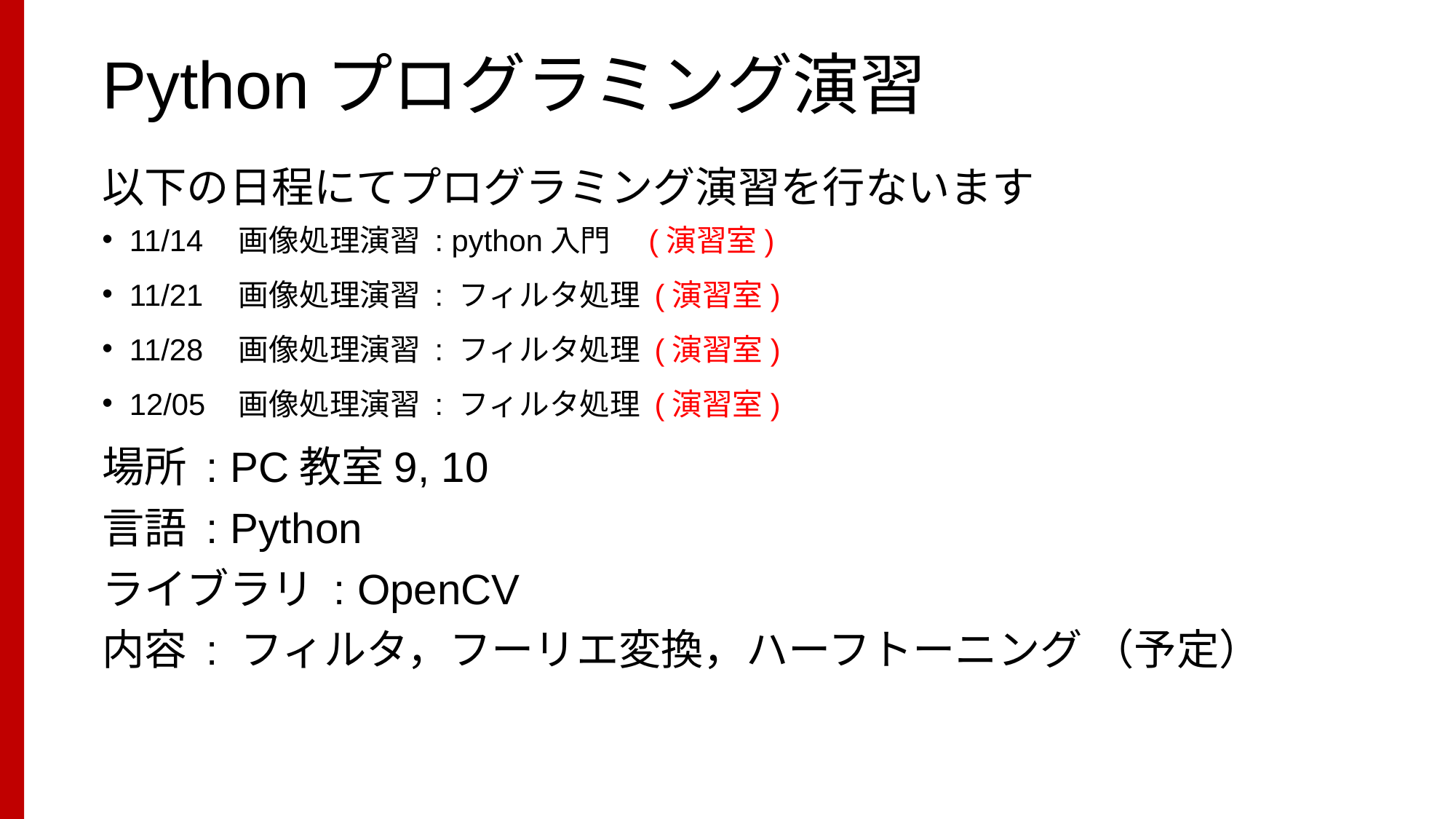

# Pythonプログラミング演習
以下の日程にてプログラミング演習を行ないます
11/14	画像処理演習 : python入門　(演習室)
11/21	画像処理演習 : フィルタ処理 (演習室)
11/28	画像処理演習 : フィルタ処理 (演習室)
12/05	画像処理演習 : フィルタ処理 (演習室)
場所 : PC教室9, 10
言語 : Python
ライブラリ : OpenCV
内容 : フィルタ，フーリエ変換，ハーフトーニング （予定）